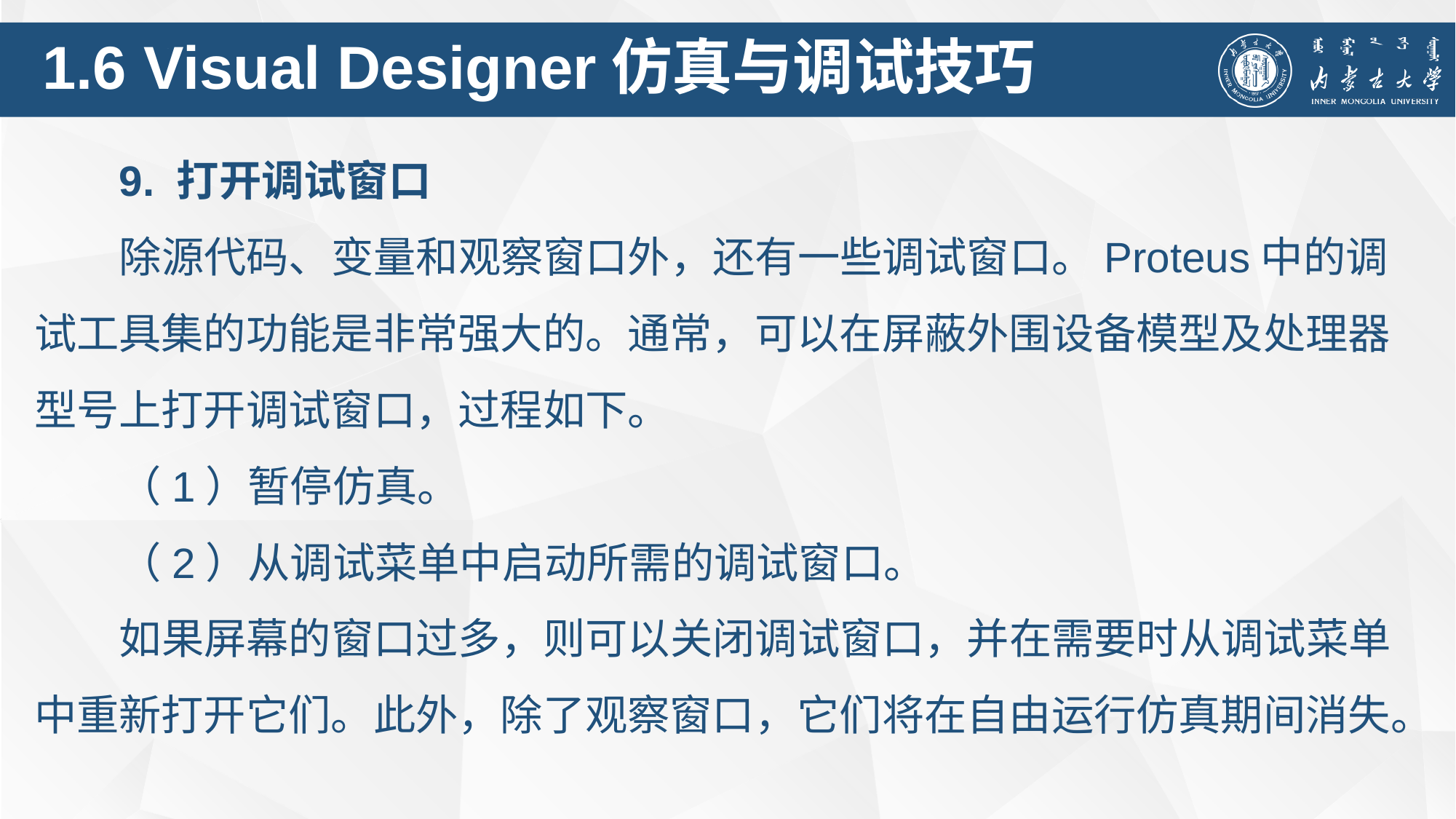

1.6 Visual Designer仿真与调试技巧

9. 打开调试窗口
除源代码、变量和观察窗口外，还有一些调试窗口。Proteus中的调试工具集的功能是非常强大的。通常，可以在屏蔽外围设备模型及处理器型号上打开调试窗口，过程如下。
（1）暂停仿真。
（2）从调试菜单中启动所需的调试窗口。
如果屏幕的窗口过多，则可以关闭调试窗口，并在需要时从调试菜单中重新打开它们。此外，除了观察窗口，它们将在自由运行仿真期间消失。